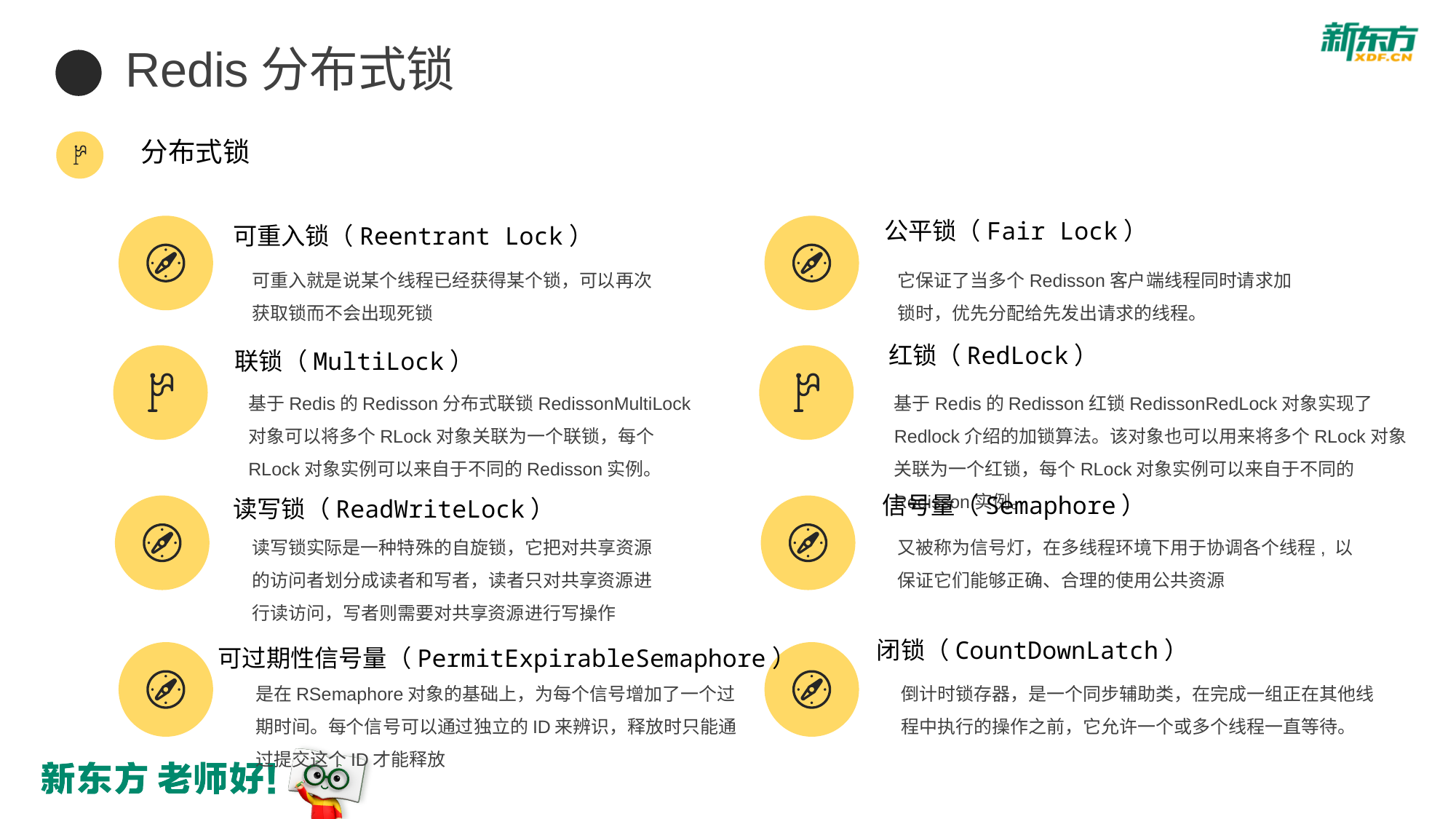

Redis分布式锁

分布式锁

公平锁（Fair Lock）

可重入锁（Reentrant Lock）

可重入就是说某个线程已经获得某个锁，可以再次获取锁而不会出现死锁
它保证了当多个Redisson客户端线程同时请求加锁时，优先分配给先发出请求的线程。
红锁（RedLock）
联锁（MultiLock）

基于Redis的Redisson分布式联锁RedissonMultiLock对象可以将多个RLock对象关联为一个联锁，每个RLock对象实例可以来自于不同的Redisson实例。
基于Redis的Redisson红锁RedissonRedLock对象实现了Redlock介绍的加锁算法。该对象也可以用来将多个RLock对象关联为一个红锁，每个RLock对象实例可以来自于不同的Redisson实例。

信号量（Semaphore）
读写锁（ReadWriteLock）

读写锁实际是一种特殊的自旋锁，它把对共享资源的访问者划分成读者和写者，读者只对共享资源进行读访问，写者则需要对共享资源进行写操作
又被称为信号灯，在多线程环境下用于协调各个线程, 以保证它们能够正确、合理的使用公共资源
闭锁（CountDownLatch）
可过期性信号量（PermitExpirableSemaphore）

是在RSemaphore对象的基础上，为每个信号增加了一个过期时间。每个信号可以通过独立的ID来辨识，释放时只能通过提交这个ID才能释放
倒计时锁存器，是一个同步辅助类，在完成一组正在其他线程中执行的操作之前，它允许一个或多个线程一直等待。